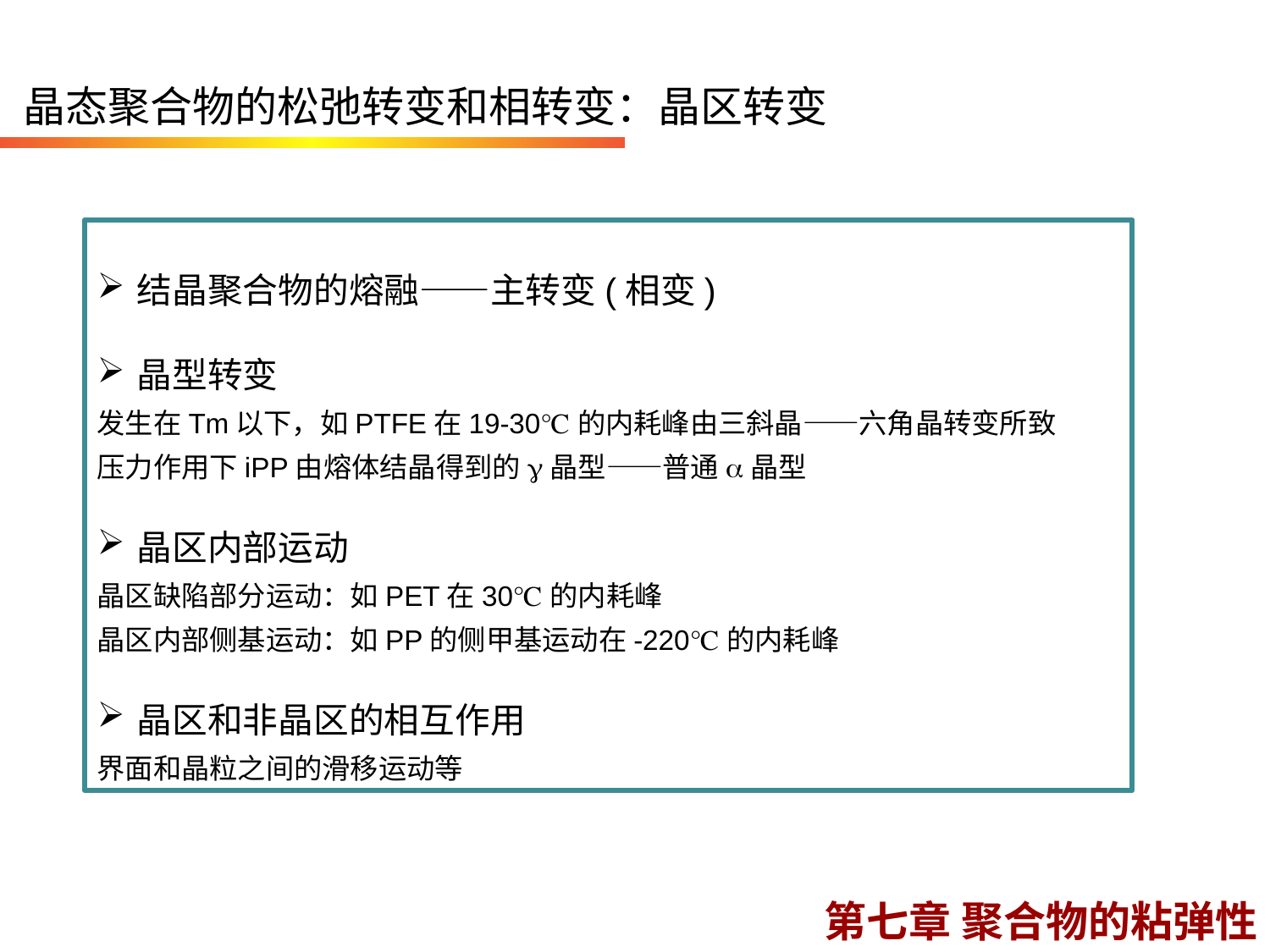

晶态聚合物的松弛转变和相转变：晶区转变
结晶聚合物的熔融——主转变(相变)
晶型转变
发生在Tm以下，如PTFE在19-30℃的内耗峰由三斜晶——六角晶转变所致
压力作用下iPP由熔体结晶得到的γ晶型——普通α晶型
晶区内部运动
晶区缺陷部分运动：如PET在30℃的内耗峰
晶区内部侧基运动：如PP的侧甲基运动在-220℃的内耗峰
晶区和非晶区的相互作用
界面和晶粒之间的滑移运动等